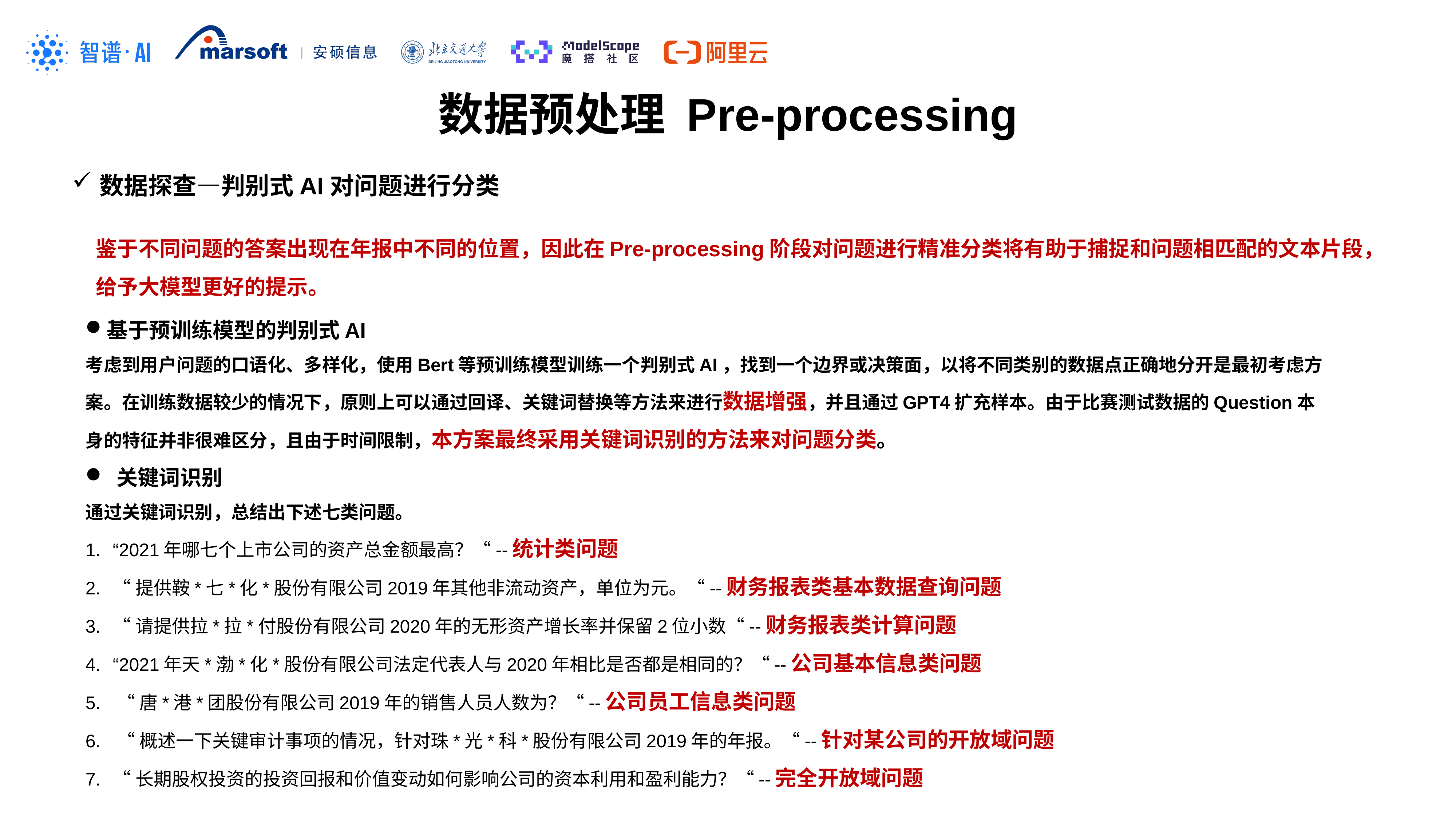

数据预处理 Pre-processing
数据探查—判别式AI对问题进行分类
鉴于不同问题的答案出现在年报中不同的位置，因此在Pre-processing阶段对问题进行精准分类将有助于捕捉和问题相匹配的文本片段，给予大模型更好的提示。

基于预训练模型的判别式AI
考虑到用户问题的口语化、多样化，使用Bert等预训练模型训练一个判别式AI，找到一个边界或决策面，以将不同类别的数据点正确地分开是最初考虑方案。在训练数据较少的情况下，原则上可以通过回译、关键词替换等方法来进行数据增强，并且通过GPT4扩充样本。由于比赛测试数据的Question本身的特征并非很难区分，且由于时间限制，本方案最终采用关键词识别的方法来对问题分类。
 关键词识别
通过关键词识别，总结出下述七类问题。
“2021年哪七个上市公司的资产总金额最高？“--统计类问题
“提供鞍*七*化*股份有限公司2019年其他非流动资产，单位为元。“--财务报表类基本数据查询问题
“请提供拉*拉*付股份有限公司2020年的无形资产增长率并保留2位小数“--财务报表类计算问题
“2021年天*渤*化*股份有限公司法定代表人与2020年相比是否都是相同的？“--公司基本信息类问题
 “唐*港*团股份有限公司2019年的销售人员人数为？“--公司员工信息类问题
 “概述一下关键审计事项的情况，针对珠*光*科*股份有限公司2019年的年报。“--针对某公司的开放域问题
“长期股权投资的投资回报和价值变动如何影响公司的资本利用和盈利能力？“--完全开放域问题